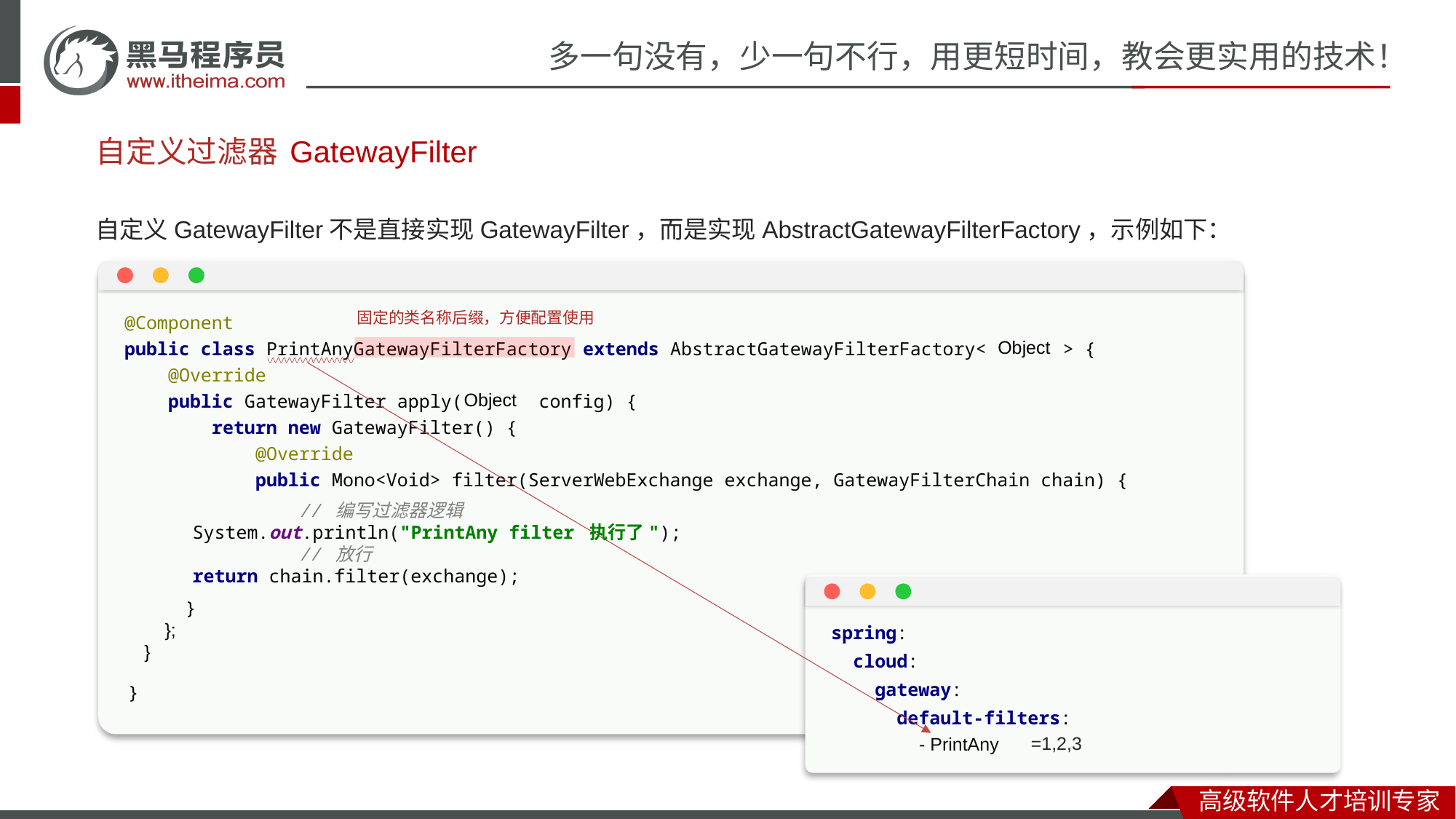

# 自定义过滤器
GatewayFilter
自定义GatewayFilter不是直接实现GatewayFilter，而是实现AbstractGatewayFilterFactory，示例如下：
GlobalFilter

// 自定义配置属性，成员变量名称很重要，下面会用到
@Data
public class Config{
    private String a;
    private String b;
    private String c;
}
// 将变量名称依次返回，顺序很重要，将来读取参数时需要按顺序获取
@Override
public List<String> shortcutFieldOrder() {
    return List.of("a", "b", "c");
}
// 返回当前配置类的类型，也就是内部的Config
@Override
public Class<Config> getConfigClass() {
    return Config.class;
}

@Component
public class PrintAnyGatewayFilterFactory extends AbstractGatewayFilterFactory<       > {
    @Override
    public GatewayFilter apply(       config) {
        return new GatewayFilter() {
            @Override
            public Mono<Void> filter(ServerWebExchange exchange, GatewayFilterChain chain) {
固定的类名称后缀，方便配置使用
Object

Object
                // 编写过滤器逻辑
                System.out.println("PrintAny filter 执行了");
                // 放行
                return chain.filter(exchange);

spring:
  cloud:
    gateway:
      default-filters:
        - AddRequestHeader=a,b
            }
        };
    }
}
=1,2,3
- PrintAny